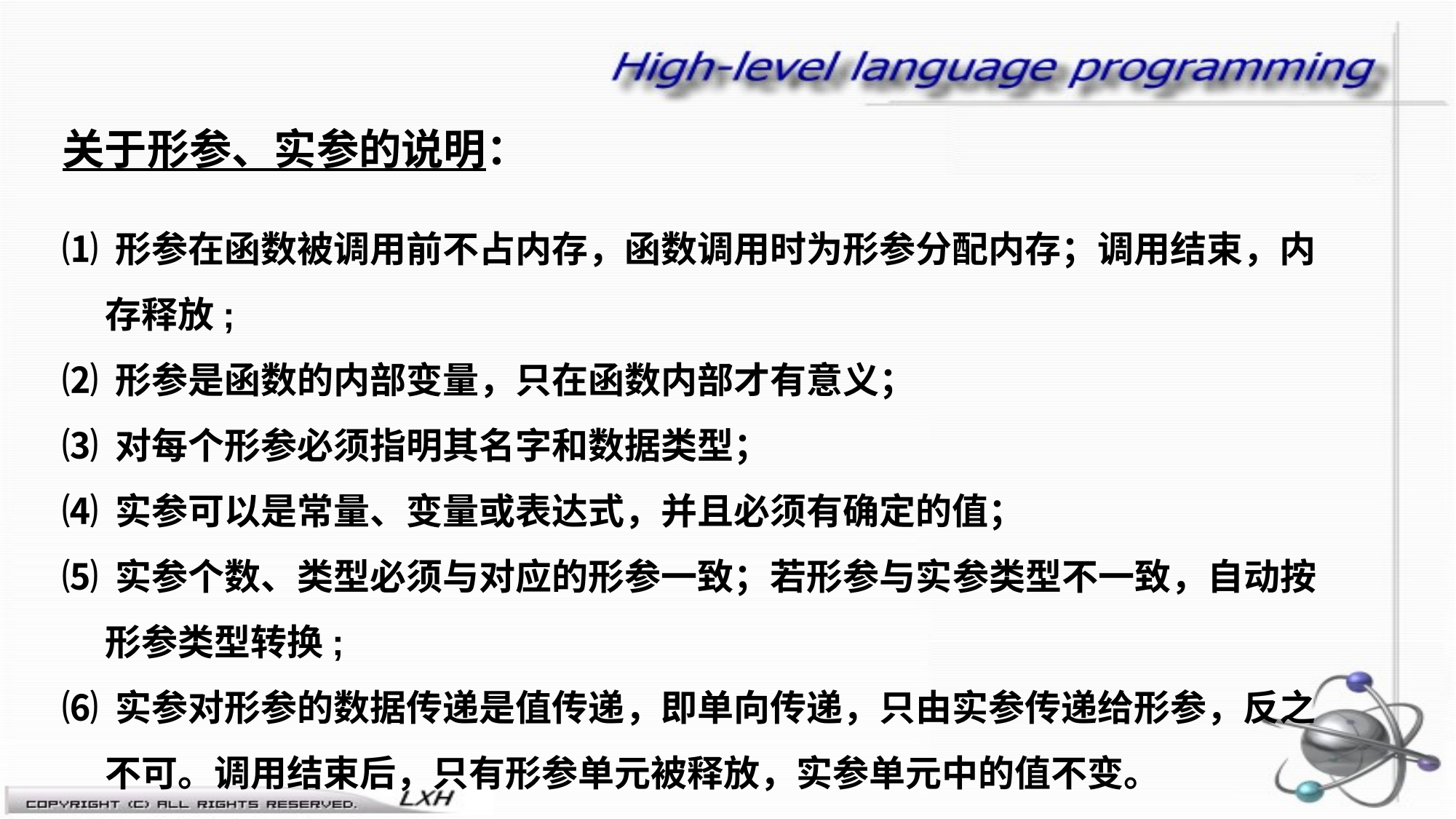

关于形参、实参的说明：
⑴ 形参在函数被调用前不占内存，函数调用时为形参分配内存；调用结束，内存释放;
⑵ 形参是函数的内部变量，只在函数内部才有意义；
⑶ 对每个形参必须指明其名字和数据类型；
⑷ 实参可以是常量、变量或表达式，并且必须有确定的值；
⑸ 实参个数、类型必须与对应的形参一致；若形参与实参类型不一致，自动按形参类型转换;
⑹ 实参对形参的数据传递是值传递，即单向传递，只由实参传递给形参，反之不可。调用结束后，只有形参单元被释放，实参单元中的值不变。